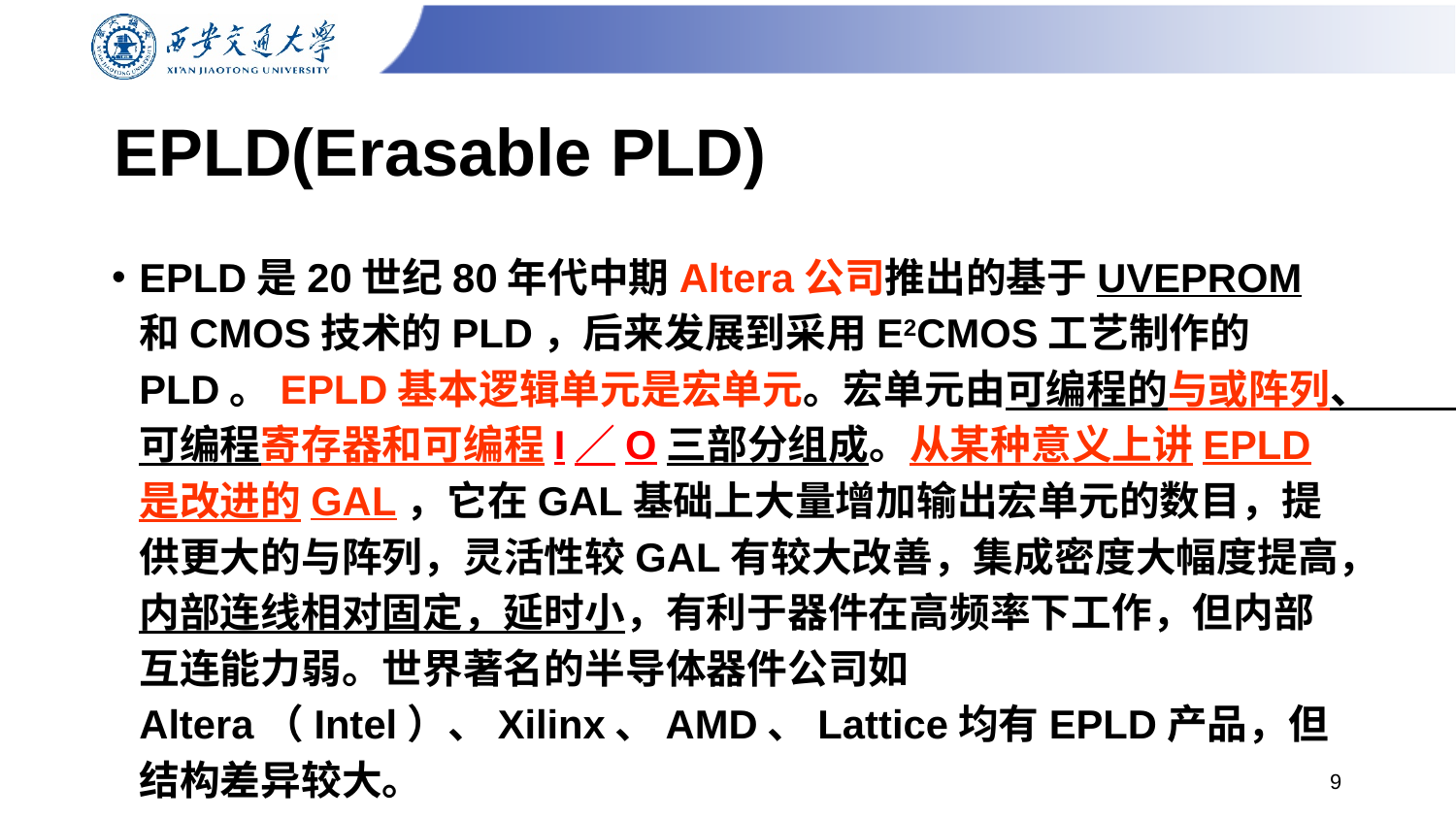

# EPLD(Erasable PLD)
EPLD是20世纪80年代中期Altera公司推出的基于UVEPROM和CMOS技术的PLD，后来发展到采用E2CMOS工艺制作的PLD。EPLD基本逻辑单元是宏单元。宏单元由可编程的与或阵列、可编程寄存器和可编程I／O三部分组成。从某种意义上讲EPLD是改进的GAL，它在GAL基础上大量增加输出宏单元的数目，提供更大的与阵列，灵活性较GAL有较大改善，集成密度大幅度提高，内部连线相对固定，延时小，有利于器件在高频率下工作，但内部互连能力弱。世界著名的半导体器件公司如Altera（Intel）、Xilinx、AMD、Lattice均有EPLD产品，但结构差异较大。
9